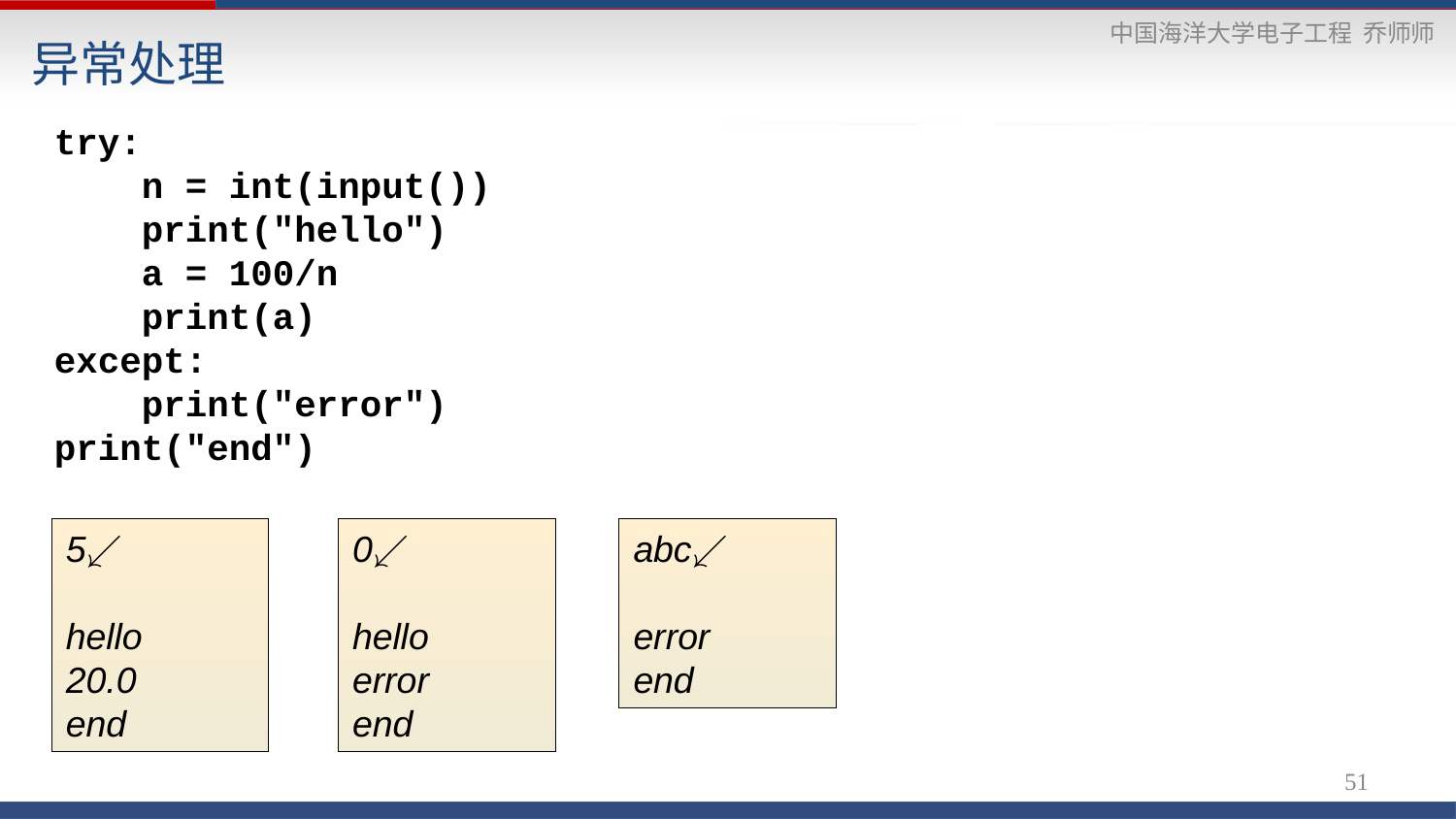

# 异常处理
try:
    n = int(input())
    print("hello")
    a = 100/n
    print(a)
except:
    print("error")
print("end")

5↙

hello
20.0
end
0↙

hello
error
end
abc↙

error
end
51